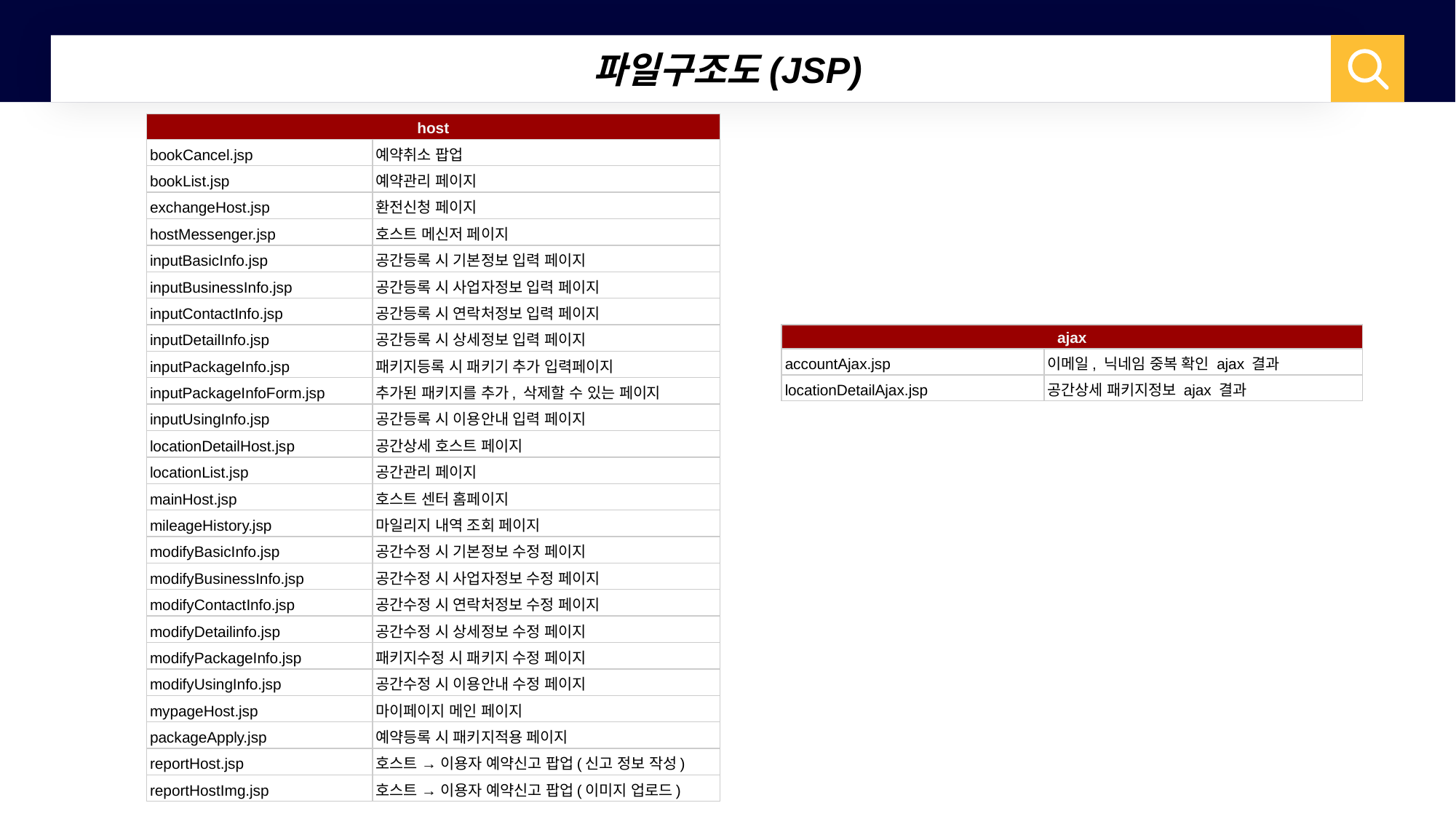

파일구조도(JSP)

| host |  |
| --- | --- |
| bookCancel.jsp | 예약취소 팝업 |
| bookList.jsp | 예약관리 페이지 |
| exchangeHost.jsp | 환전신청 페이지 |
| hostMessenger.jsp | 호스트 메신저 페이지 |
| inputBasicInfo.jsp | 공간등록 시 기본정보 입력 페이지 |
| inputBusinessInfo.jsp | 공간등록 시 사업자정보 입력 페이지 |
| inputContactInfo.jsp | 공간등록 시 연락처정보 입력 페이지 |
| inputDetailInfo.jsp | 공간등록 시 상세정보 입력 페이지 |
| inputPackageInfo.jsp | 패키지등록 시 패키기 추가 입력페이지 |
| inputPackageInfoForm.jsp | 추가된 패키지를 추가, 삭제할 수 있는 페이지 |
| inputUsingInfo.jsp | 공간등록 시 이용안내 입력 페이지 |
| locationDetailHost.jsp | 공간상세 호스트 페이지 |
| locationList.jsp | 공간관리 페이지 |
| mainHost.jsp | 호스트 센터 홈페이지 |
| mileageHistory.jsp | 마일리지 내역 조회 페이지 |
| modifyBasicInfo.jsp | 공간수정 시 기본정보 수정 페이지 |
| modifyBusinessInfo.jsp | 공간수정 시 사업자정보 수정 페이지 |
| modifyContactInfo.jsp | 공간수정 시 연락처정보 수정 페이지 |
| modifyDetailinfo.jsp | 공간수정 시 상세정보 수정 페이지 |
| modifyPackageInfo.jsp | 패키지수정 시 패키지 수정 페이지 |
| modifyUsingInfo.jsp | 공간수정 시 이용안내 수정 페이지 |
| mypageHost.jsp | 마이페이지 메인 페이지 |
| packageApply.jsp | 예약등록 시 패키지적용 페이지 |
| reportHost.jsp | 호스트 → 이용자 예약신고 팝업(신고 정보 작성) |
| reportHostImg.jsp | 호스트 → 이용자 예약신고 팝업(이미지 업로드) |
| ajax |  |
| --- | --- |
| accountAjax.jsp | 이메일, 닉네임 중복 확인 ajax 결과 |
| locationDetailAjax.jsp | 공간상세 패키지정보 ajax 결과 |